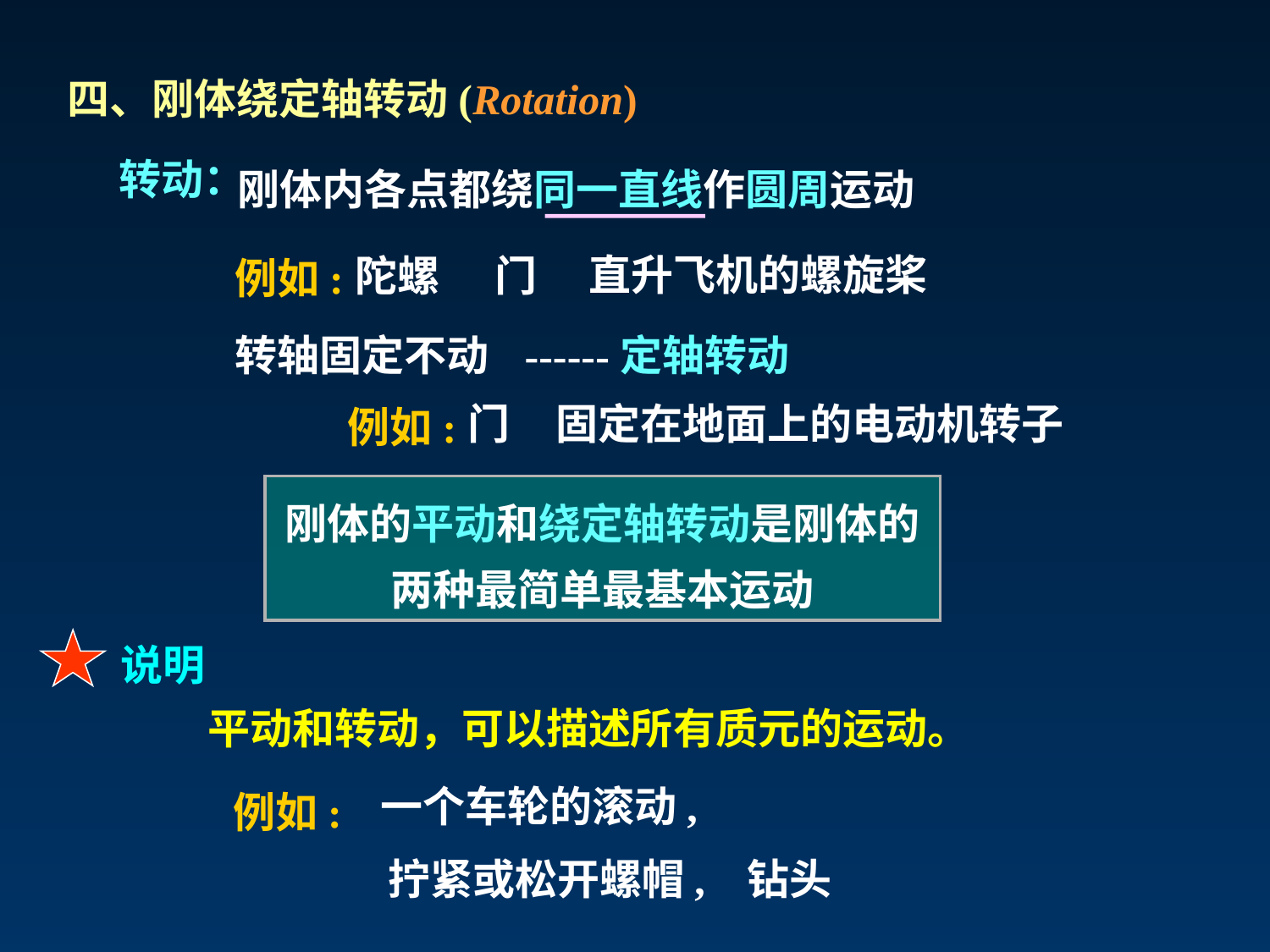

四、刚体绕定轴转动(Rotation)
刚体内各点都绕同一直线作圆周运动
转动：

直升飞机的螺旋桨
陀螺
门
例如:
转轴固定不动
------定轴转动
门
固定在地面上的电动机转子
例如:
刚体的平动和绕定轴转动是刚体的两种最简单最基本运动

说明
平动和转动，可以描述所有质元的运动。
一个车轮的滚动,
例如:
拧紧或松开螺帽,
钻头